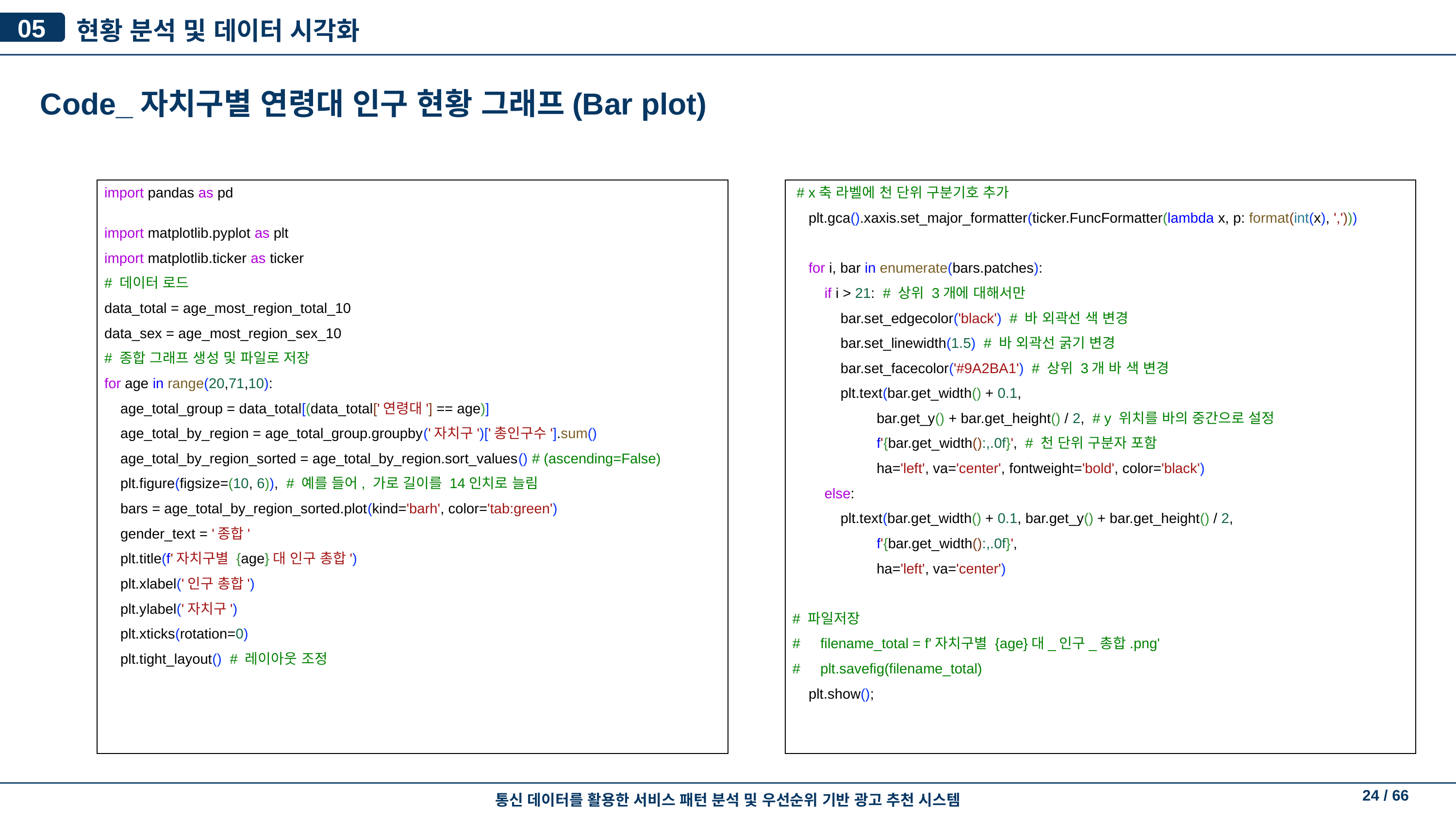

05
현황 분석 및 데이터 시각화

Code_자치구별 연령대 인구 현황 그래프(Bar plot)
import pandas as pd
import matplotlib.pyplot as plt
import matplotlib.ticker as ticker
# 데이터 로드
data_total = age_most_region_total_10
data_sex = age_most_region_sex_10
# 종합 그래프 생성 및 파일로 저장
for age in range(20,71,10):
    age_total_group = data_total[(data_total['연령대'] == age)]
    age_total_by_region = age_total_group.groupby('자치구')['총인구수'].sum()
    age_total_by_region_sorted = age_total_by_region.sort_values() # (ascending=False)
    plt.figure(figsize=(10, 6)),  # 예를 들어, 가로 길이를 14인치로 늘림
    bars = age_total_by_region_sorted.plot(kind='barh', color='tab:green')
    gender_text = '종합'
    plt.title(f'자치구별 {age}대 인구 총합')
    plt.xlabel('인구 총합')
    plt.ylabel('자치구')
    plt.xticks(rotation=0)
    plt.tight_layout()  # 레이아웃 조정

 # x축 라벨에 천 단위 구분기호 추가
    plt.gca().xaxis.set_major_formatter(ticker.FuncFormatter(lambda x, p: format(int(x), ',')))

    for i, bar in enumerate(bars.patches):
        if i > 21:  # 상위 3개에 대해서만
            bar.set_edgecolor('black')  # 바 외곽선 색 변경
            bar.set_linewidth(1.5)  # 바 외곽선 굵기 변경
            bar.set_facecolor('#9A2BA1')  # 상위 3개 바 색 변경
            plt.text(bar.get_width() + 0.1,
                     bar.get_y() + bar.get_height() / 2,  # y 위치를 바의 중간으로 설정
                     f'{bar.get_width():,.0f}',  # 천 단위 구분자 포함
                     ha='left', va='center', fontweight='bold', color='black')
        else:
            plt.text(bar.get_width() + 0.1, bar.get_y() + bar.get_height() / 2,
                     f'{bar.get_width():,.0f}',
                     ha='left', va='center')

# 파일저장
#     filename_total = f'자치구별 {age}대_인구_총합.png'
#     plt.savefig(filename_total)
    plt.show();